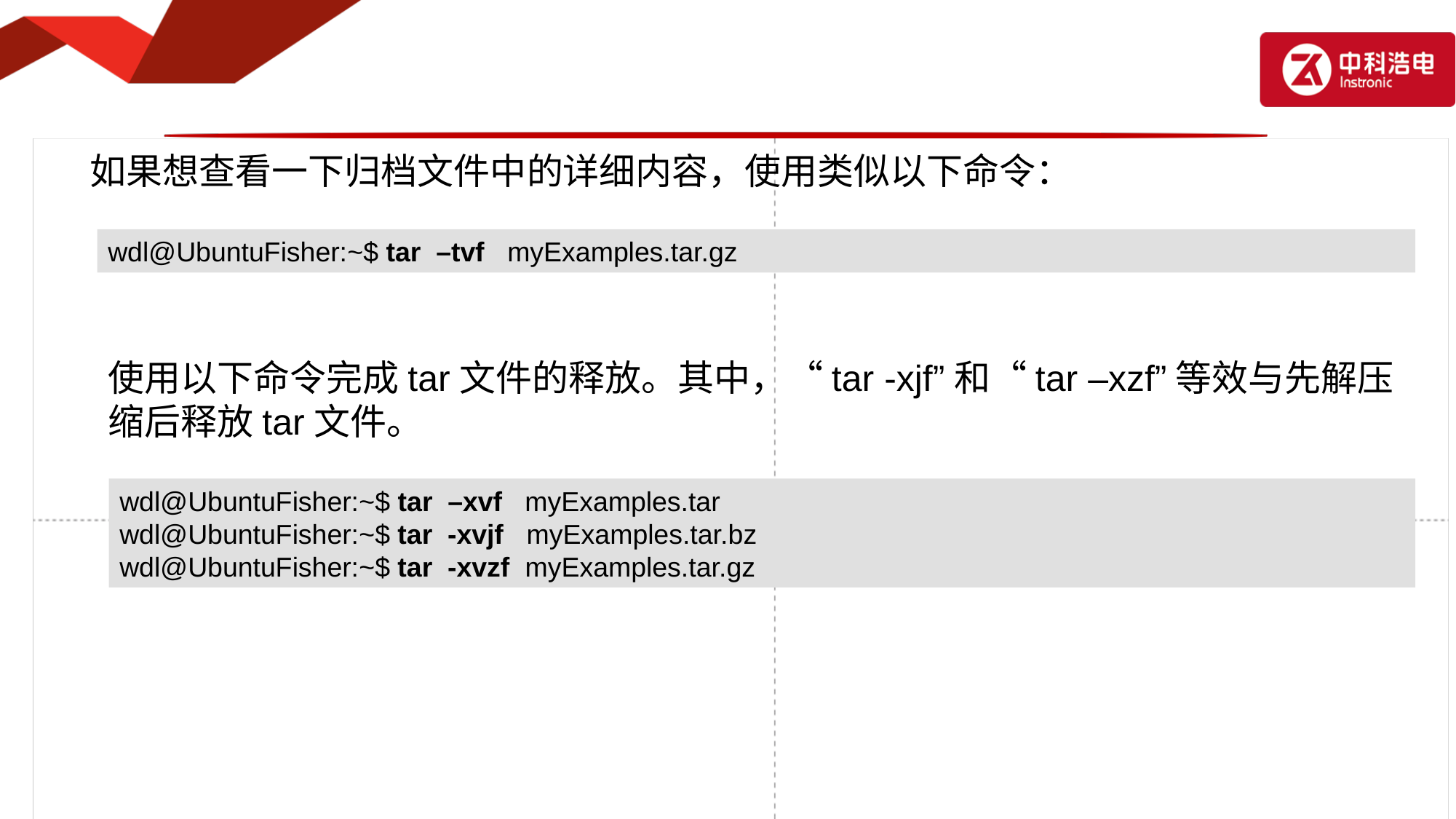

如果想查看一下归档文件中的详细内容，使用类似以下命令：
wdl@UbuntuFisher:~$ tar  –tvf   myExamples.tar.gz
使用以下命令完成tar文件的释放。其中，“tar -xjf”和“tar –xzf”等效与先解压缩后释放tar文件。
wdl@UbuntuFisher:~$ tar  –xvf   myExamples.tar
wdl@UbuntuFisher:~$ tar  -xvjf   myExamples.tar.bz
wdl@UbuntuFisher:~$ tar  -xvzf  myExamples.tar.gz